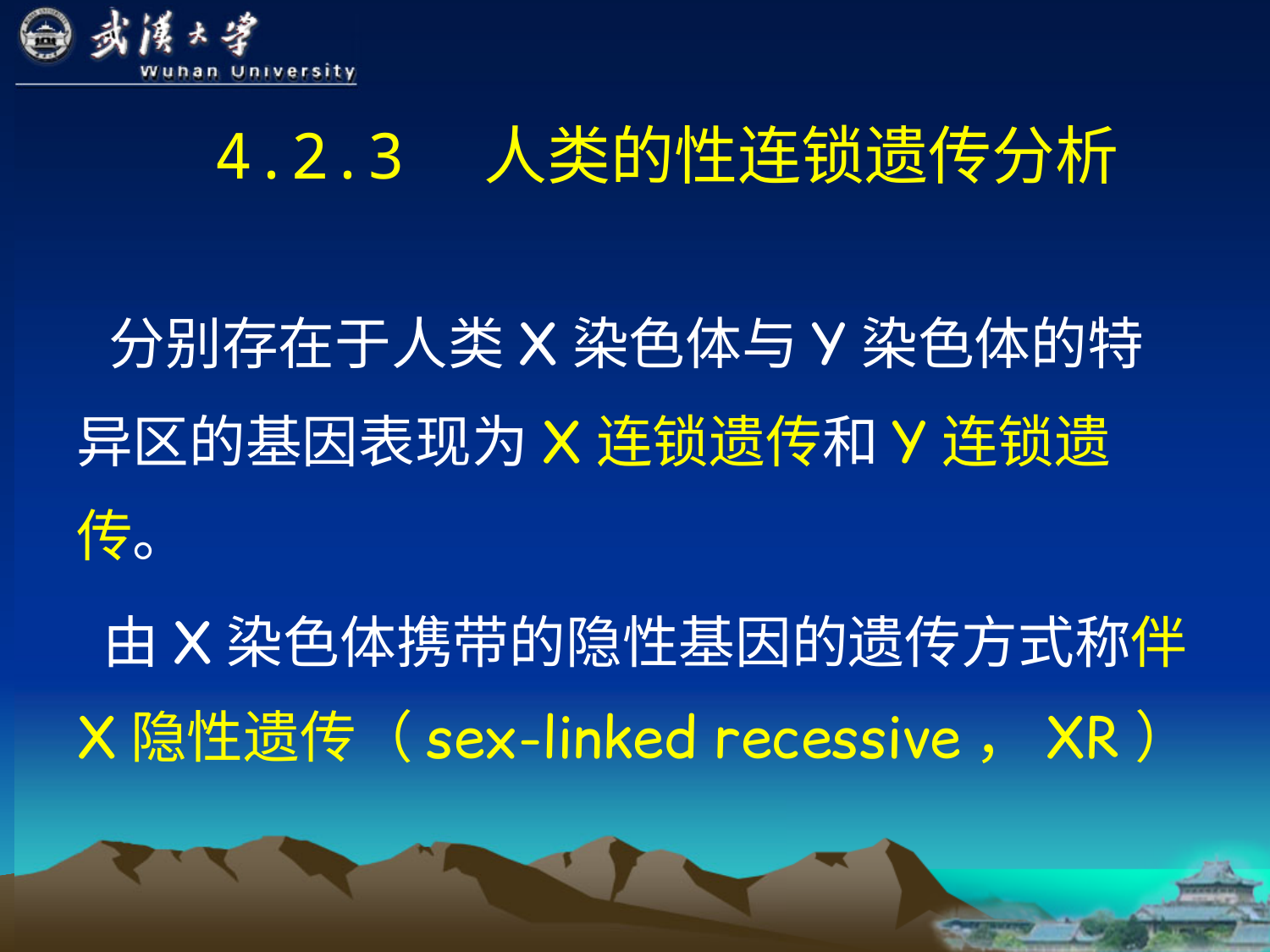

# 4.2.3　人类的性连锁遗传分析
 分别存在于人类X染色体与Y染色体的特异区的基因表现为X连锁遗传和Y连锁遗传。
 由X染色体携带的隐性基因的遗传方式称伴X隐性遗传（sex-linked recessive，XR）